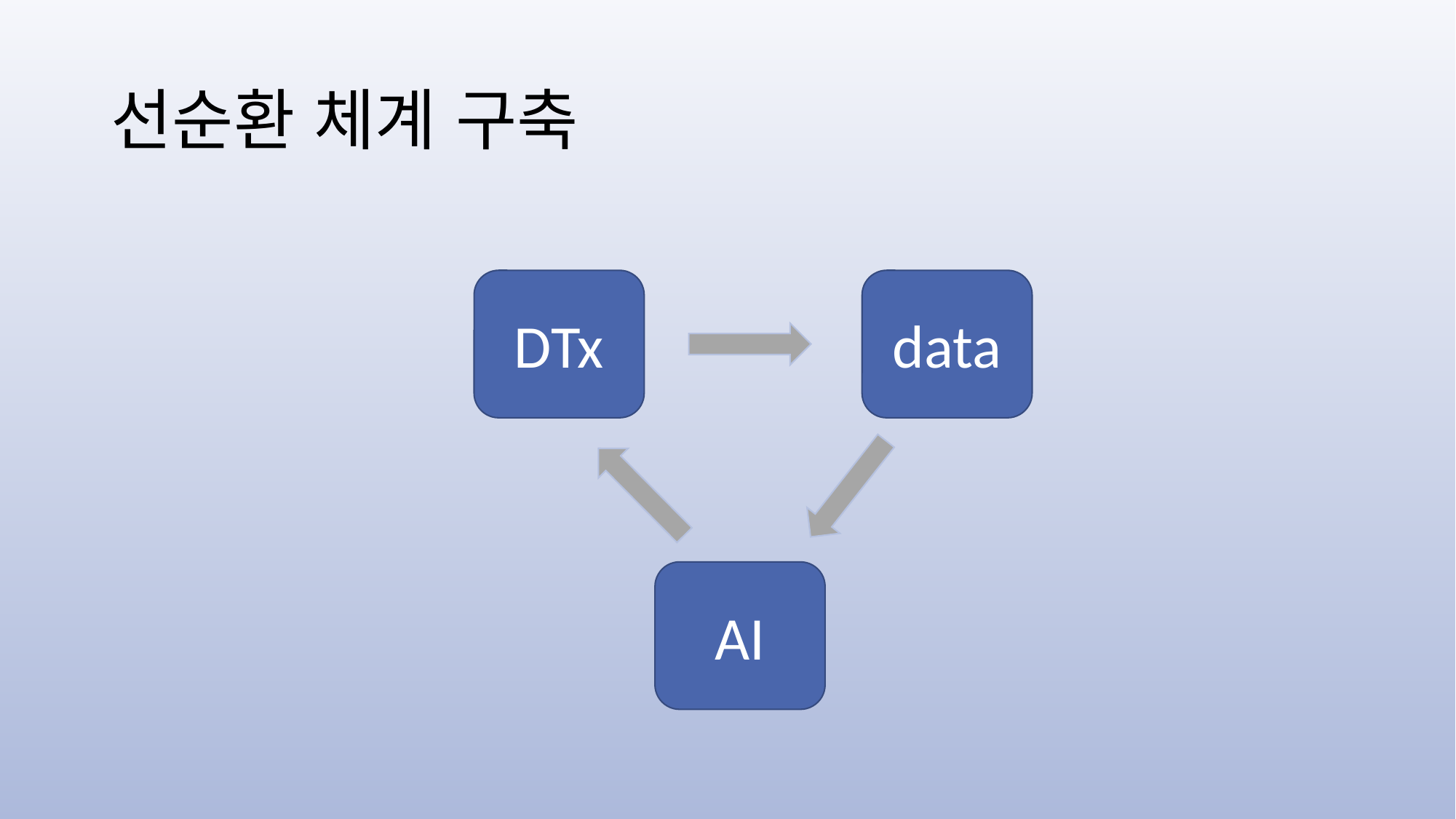

# 선순환 체계 구축
data
DTx

AI